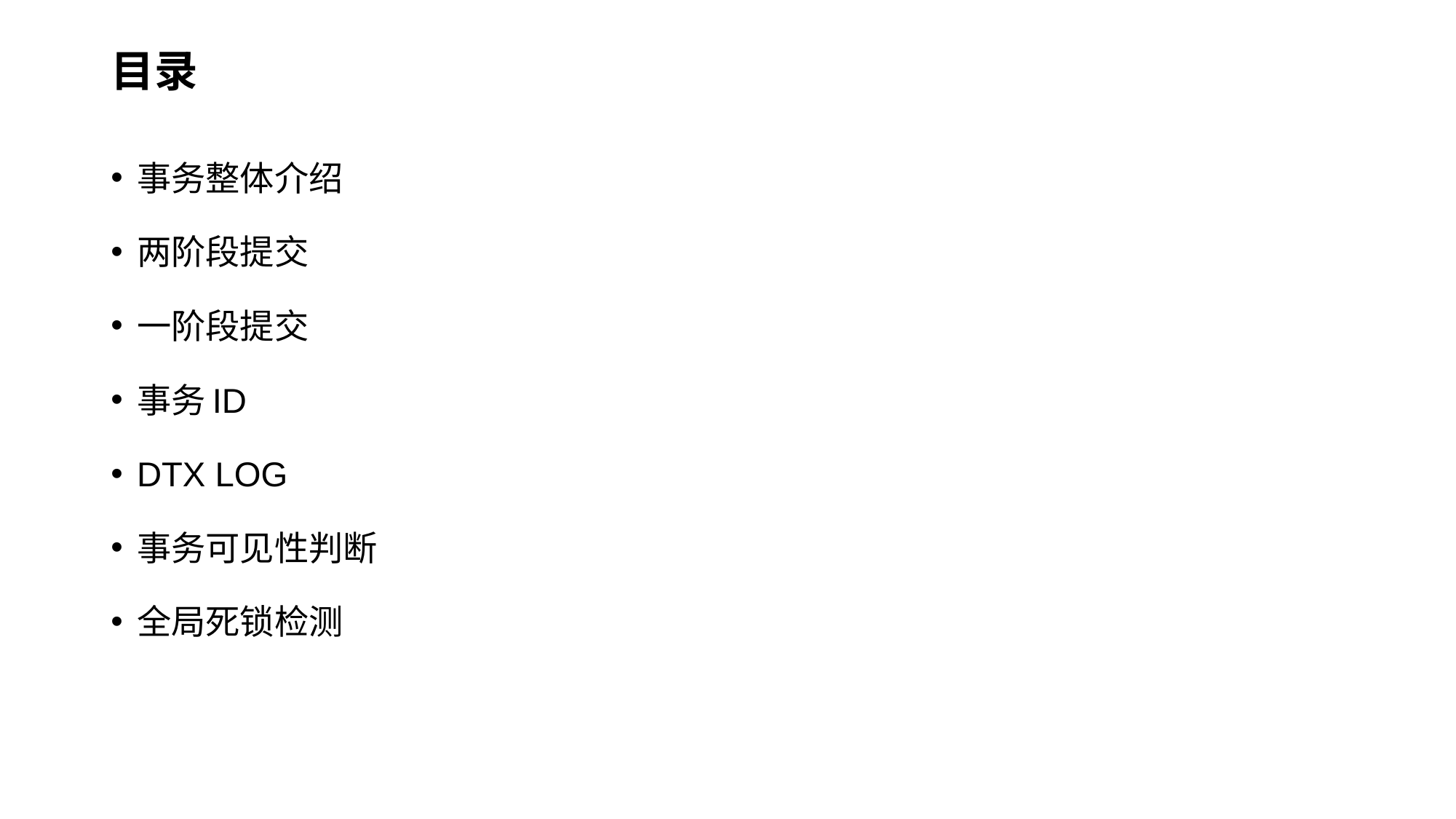

# 目录
事务整体介绍
两阶段提交
一阶段提交
事务ID
DTX LOG
事务可见性判断
全局死锁检测